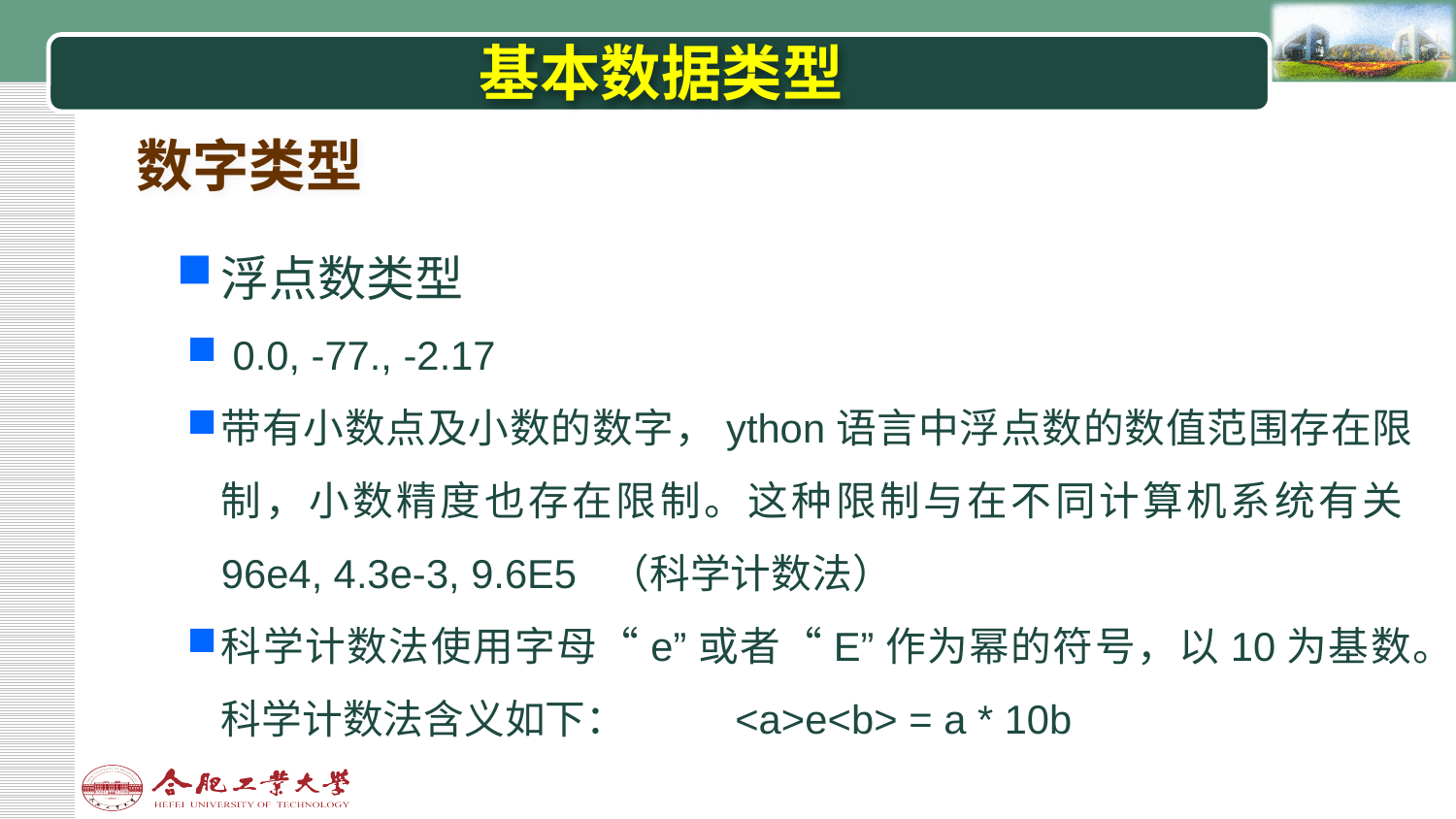

# 基本数据类型
数字类型
浮点数类型
 0.0, -77., -2.17
带有小数点及小数的数字，ython语言中浮点数的数值范围存在限制，小数精度也存在限制。这种限制与在不同计算机系统有关96e4, 4.3e-3, 9.6E5  （科学计数法）
科学计数法使用字母“e”或者“E”作为幂的符号，以10为基数。科学计数法含义如下：           <a>e<b> = a * 10b